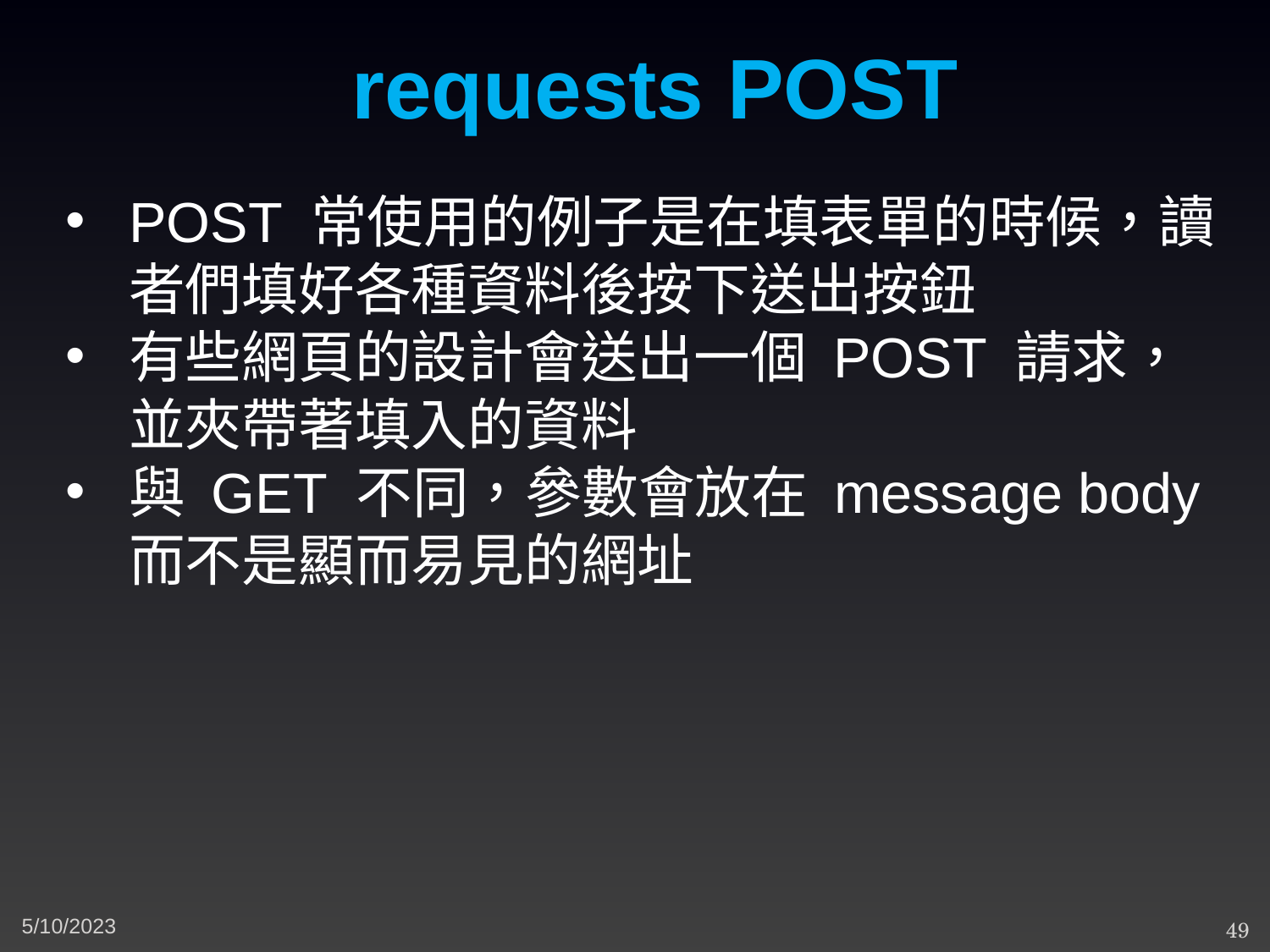

requests POST
POST 常使用的例子是在填表單的時候，讀者們填好各種資料後按下送出按鈕
有些網頁的設計會送出一個 POST 請求，並夾帶著填入的資料
與 GET 不同，參數會放在 message body 而不是顯而易見的網址
5/10/2023
49